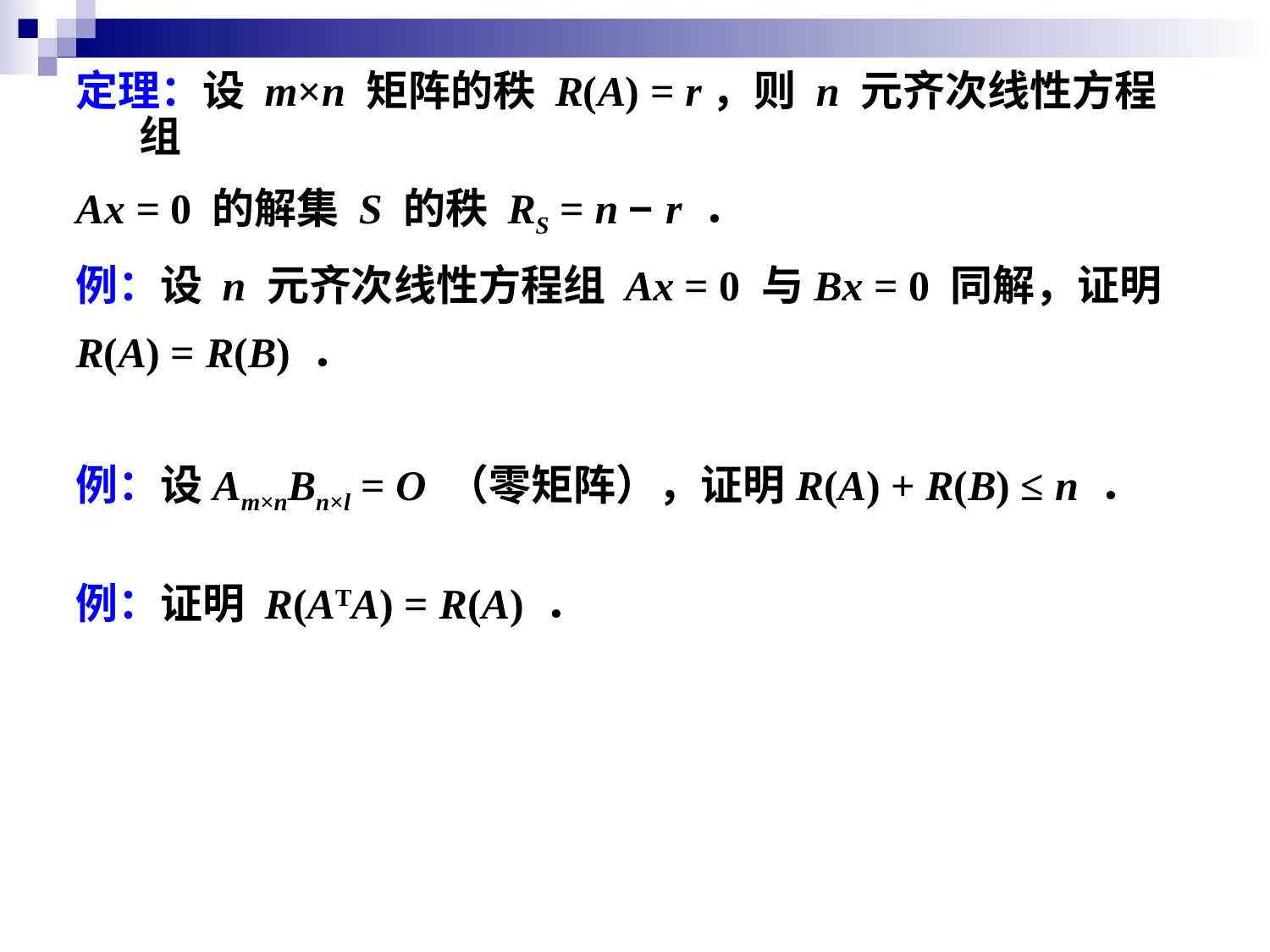

定理：设 m×n 矩阵的秩 R(A) = r，则 n 元齐次线性方程组
Ax = 0 的解集 S 的秩 RS = n − r ．
例：设 n 元齐次线性方程组 Ax = 0 与Bx = 0 同解，证明
R(A) = R(B) ．
例：设Am×nBn×l = O （零矩阵），证明R(A) + R(B) ≤ n ．
例：证明 R(ATA) = R(A) ．